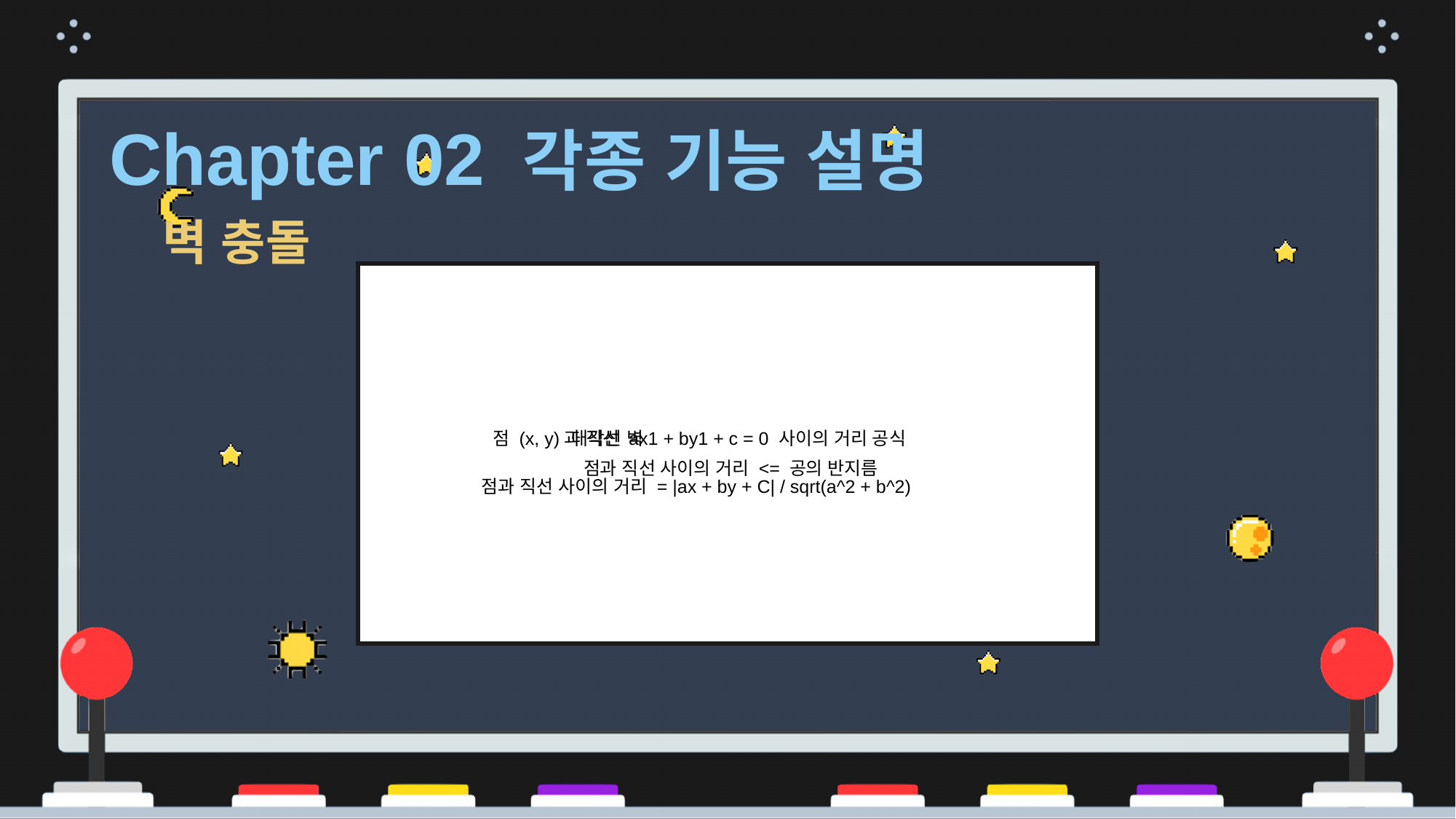

Chapter 02 각종 기능 설명
벽 충돌

점 (x, y)과 직선 ax1 + by1 + c = 0 사이의 거리 공식
대각선 벽
점과 직선 사이의 거리 <= 공의 반지름

점과 직선 사이의 거리 = |ax + by + C| / sqrt(a^2 + b^2)